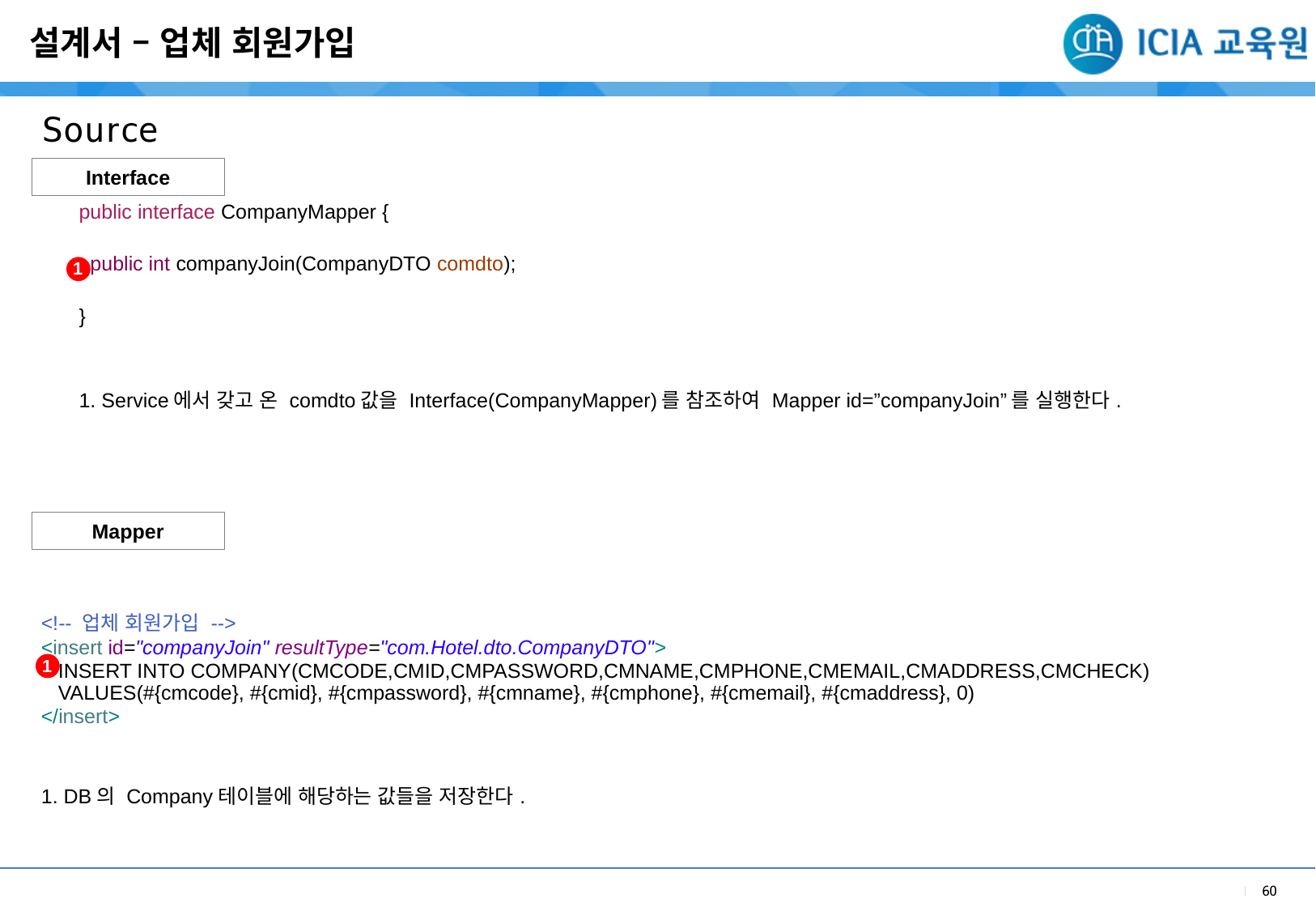

설계서 – 업체 회원가입
Source
Interface
| public interface CompanyMapper { public int companyJoin(CompanyDTO comdto); } |
| --- |
| 1. Service에서 갖고 온 comdto값을 Interface(CompanyMapper)를 참조하여 Mapper id=”companyJoin”를 실행한다. |
1

Mapper
| <!-- 업체 회원가입 --> <insert id="companyJoin" resultType="com.Hotel.dto.CompanyDTO"> INSERT INTO COMPANY(CMCODE,CMID,CMPASSWORD,CMNAME,CMPHONE,CMEMAIL,CMADDRESS,CMCHECK) VALUES(#{cmcode}, #{cmid}, #{cmpassword}, #{cmname}, #{cmphone}, #{cmemail}, #{cmaddress}, 0) </insert> |
| --- |
| 1. DB의 Company테이블에 해당하는 값들을 저장한다. |
1